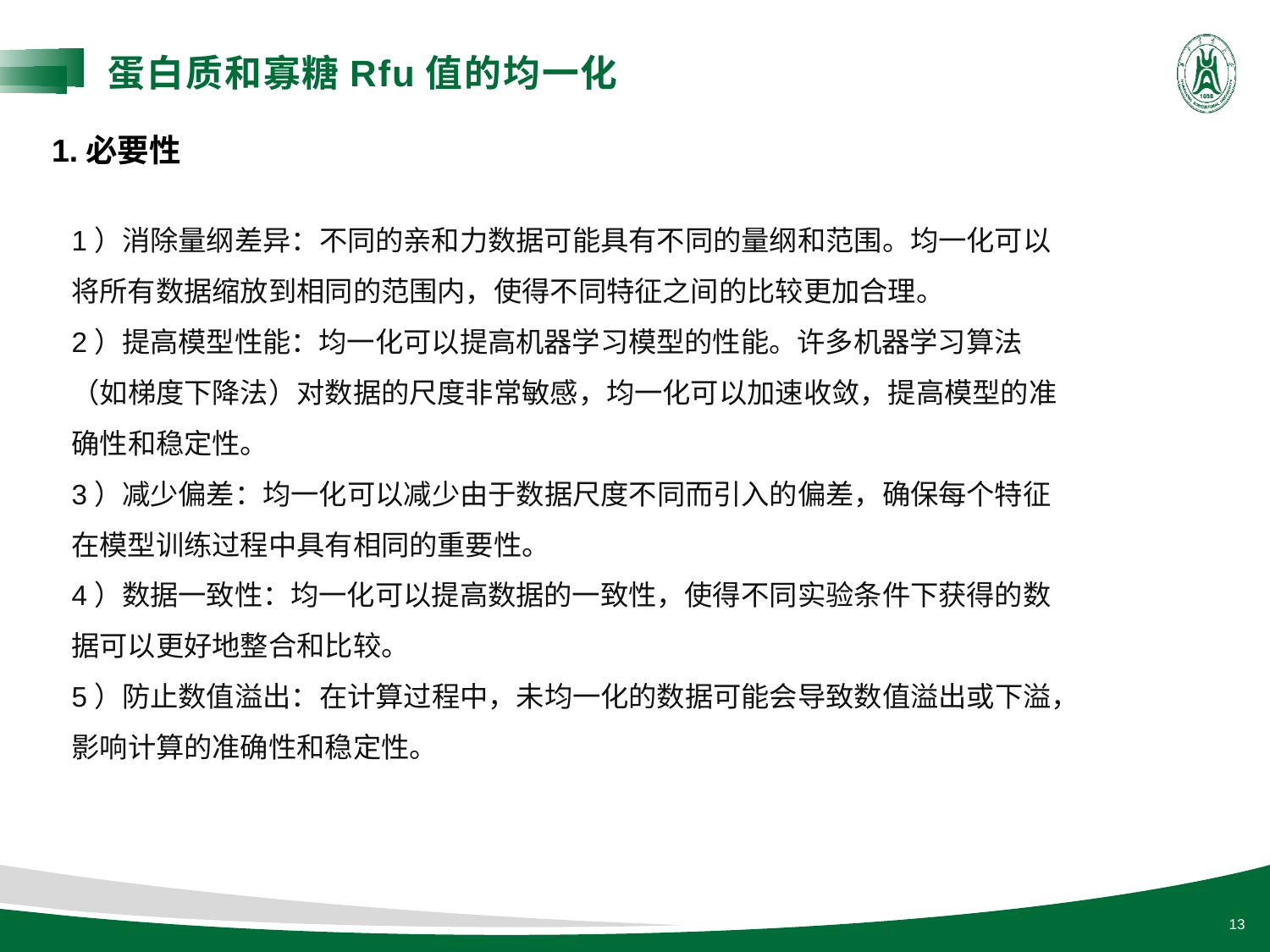

蛋白质和寡糖Rfu值的均一化
1.必要性
1）消除量纲差异：不同的亲和力数据可能具有不同的量纲和范围。均一化可以将所有数据缩放到相同的范围内，使得不同特征之间的比较更加合理。
2）提高模型性能：均一化可以提高机器学习模型的性能。许多机器学习算法（如梯度下降法）对数据的尺度非常敏感，均一化可以加速收敛，提高模型的准确性和稳定性。
3）减少偏差：均一化可以减少由于数据尺度不同而引入的偏差，确保每个特征在模型训练过程中具有相同的重要性。
4）数据一致性：均一化可以提高数据的一致性，使得不同实验条件下获得的数据可以更好地整合和比较。
5）防止数值溢出：在计算过程中，未均一化的数据可能会导致数值溢出或下溢，影响计算的准确性和稳定性。
13